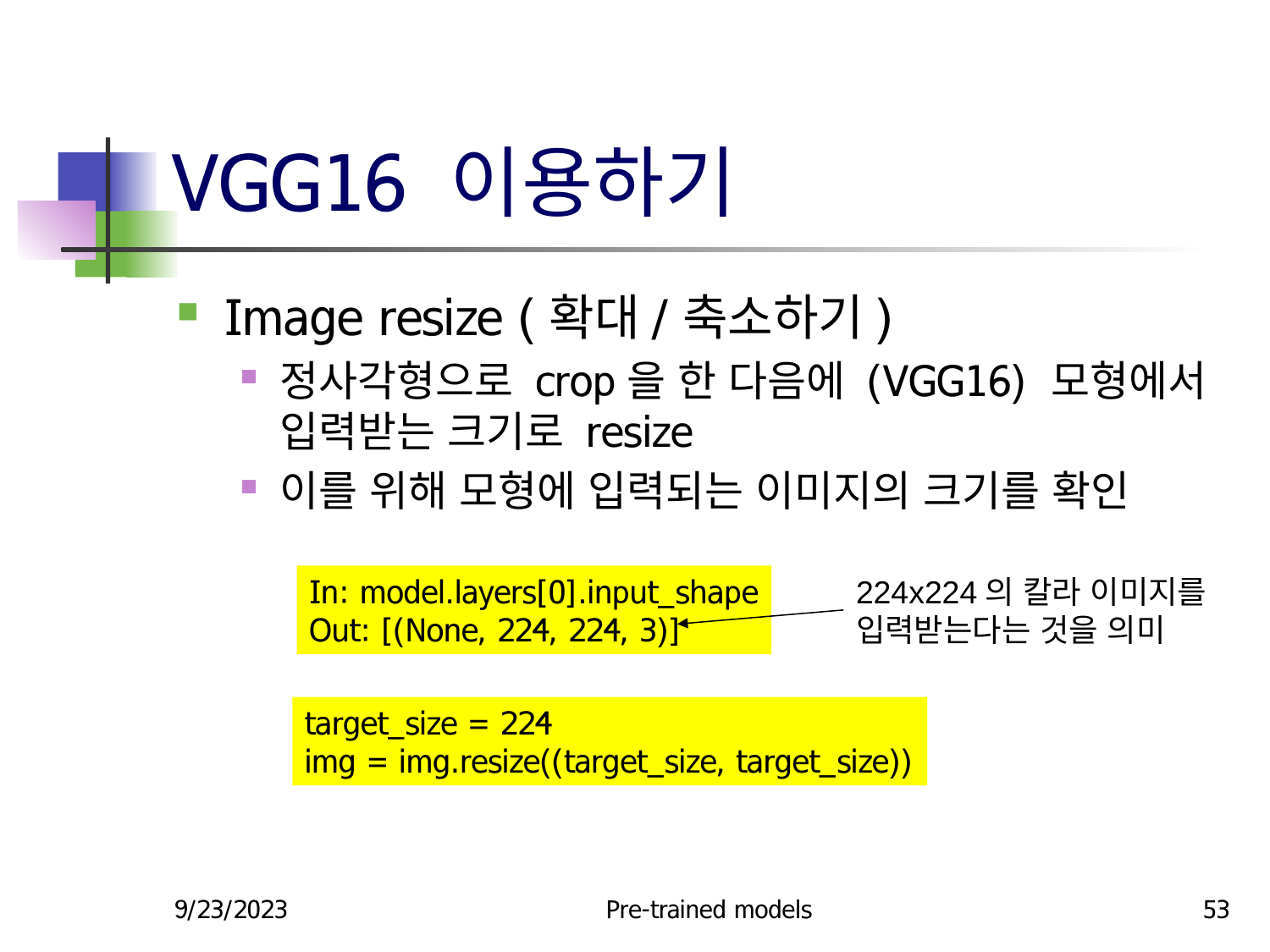

# VGG16 이용하기
Image resize (확대/축소하기)
정사각형으로 crop을 한 다음에 (VGG16) 모형에서 입력받는 크기로 resize
이를 위해 모형에 입력되는 이미지의 크기를 확인
224x224의 칼라 이미지를 입력받는다는 것을 의미
In: model.layers[0].input_shape
Out: [(None, 224, 224, 3)]
target_size = 224
img = img.resize((target_size, target_size))
9/23/2023
Pre-trained models
53